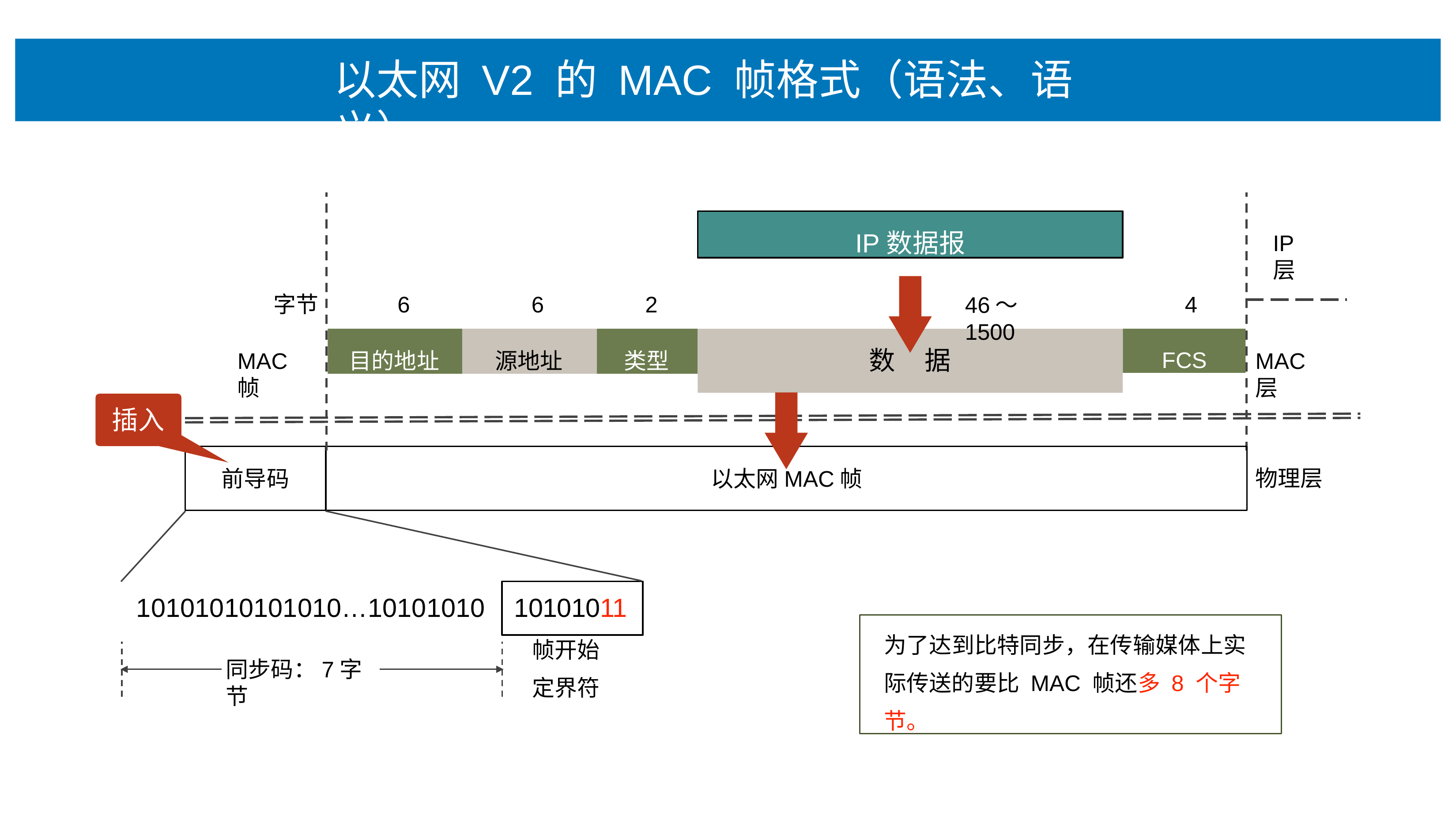

# 以太⽹ V2 的 MAC 帧格式（语法、语义）

IP数据报
IP层

6
6
2
4
字节
46〜1500

⽬的地址
源地址
类型

FCS
数	据
MAC帧
MAC层

插⼊

物理层
前导码
以太⽹MAC帧

10101010101010…10101010
10101011
为了达到⽐特同步，在传输媒体上实 际传送的要⽐ MAC 帧还多 8 个字节。
帧开始 定界符

同步码：7字节